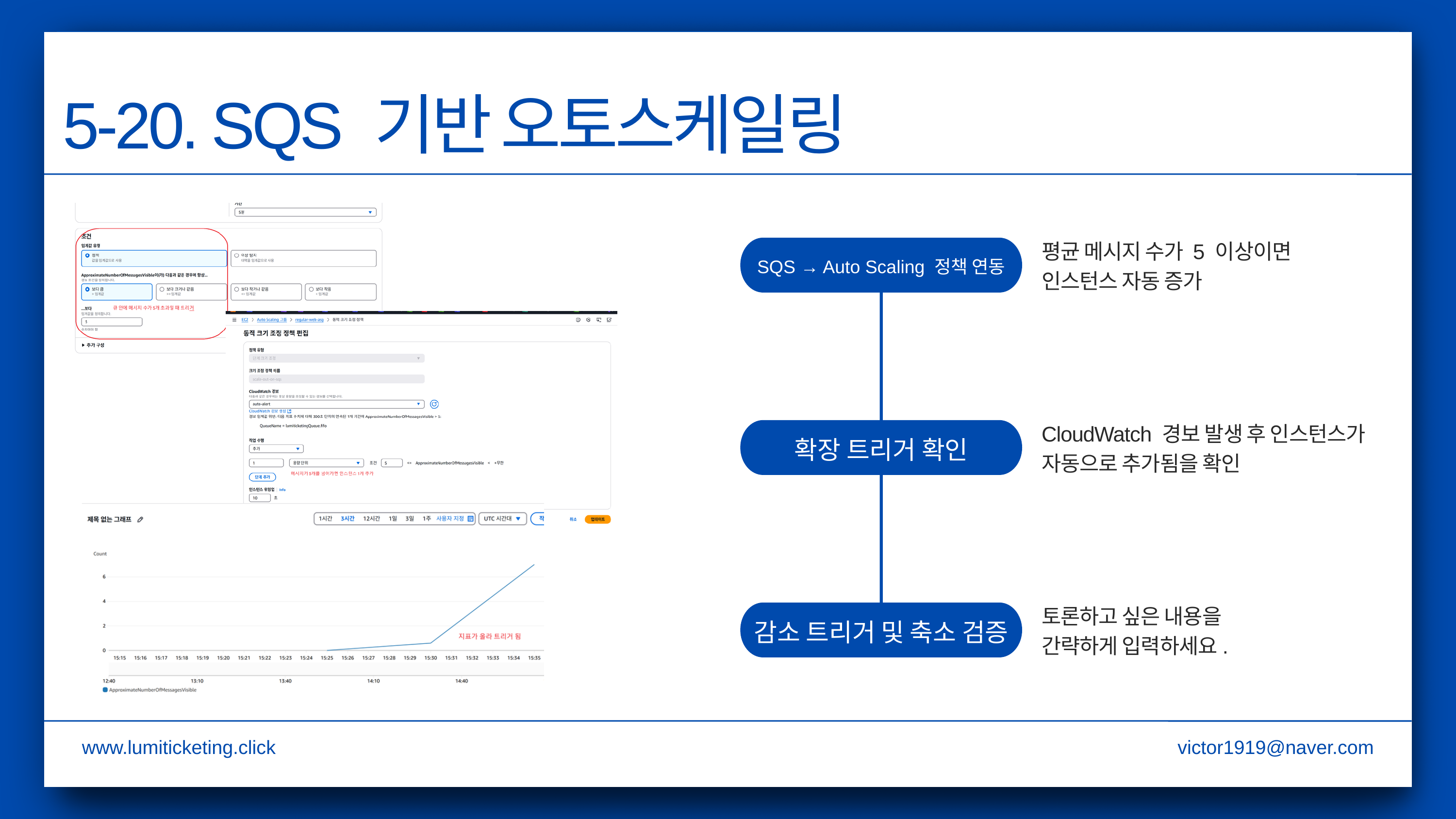

5-20. SQS 기반 오토스케일링

평균 메시지 수가 5 이상이면 인스턴스 자동 증가

SQS → Auto Scaling 정책 연동

CloudWatch 경보 발생 후 인스턴스가 자동으로 추가됨을 확인

확장 트리거 확인

토론하고 싶은 내용을
간략하게 입력하세요.

감소 트리거 및 축소 검증

www.lumiticketing.click
victor1919@naver.com